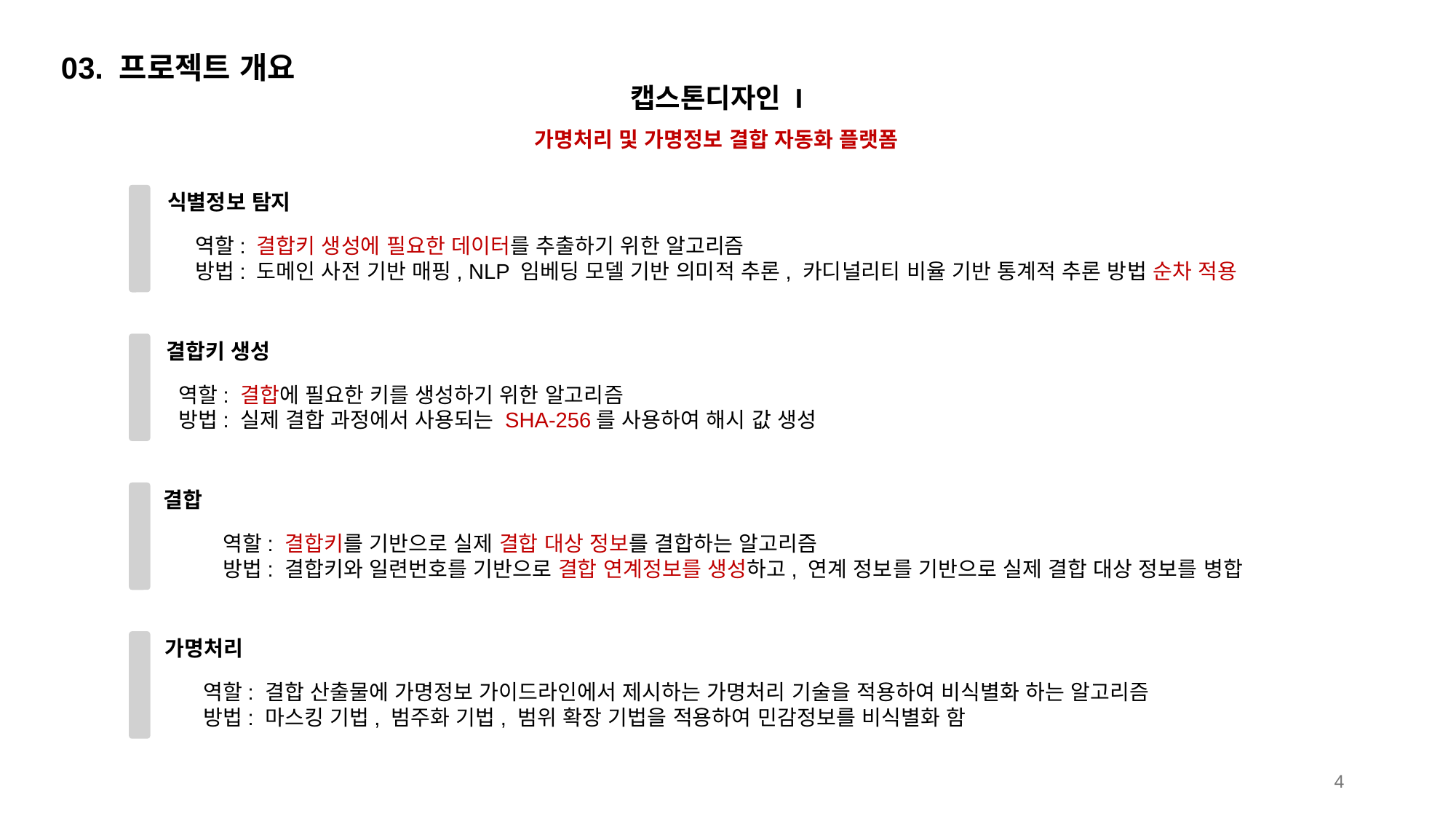

03. 프로젝트 개요
캡스톤디자인 I
가명처리 및 가명정보 결합 자동화 플랫폼
식별정보 탐지

역할: 결합키 생성에 필요한 데이터를 추출하기 위한 알고리즘
방법: 도메인 사전 기반 매핑, NLP 임베딩 모델 기반 의미적 추론, 카디널리티 비율 기반 통계적 추론 방법 순차 적용
결합키 생성

역할: 결합에 필요한 키를 생성하기 위한 알고리즘
방법: 실제 결합 과정에서 사용되는 SHA-256를 사용하여 해시 값 생성
결합

역할: 결합키를 기반으로 실제 결합 대상 정보를 결합하는 알고리즘
방법: 결합키와 일련번호를 기반으로 결합 연계정보를 생성하고, 연계 정보를 기반으로 실제 결합 대상 정보를 병합
가명처리

역할: 결합 산출물에 가명정보 가이드라인에서 제시하는 가명처리 기술을 적용하여 비식별화 하는 알고리즘
방법: 마스킹 기법, 범주화 기법, 범위 확장 기법을 적용하여 민감정보를 비식별화 함
4